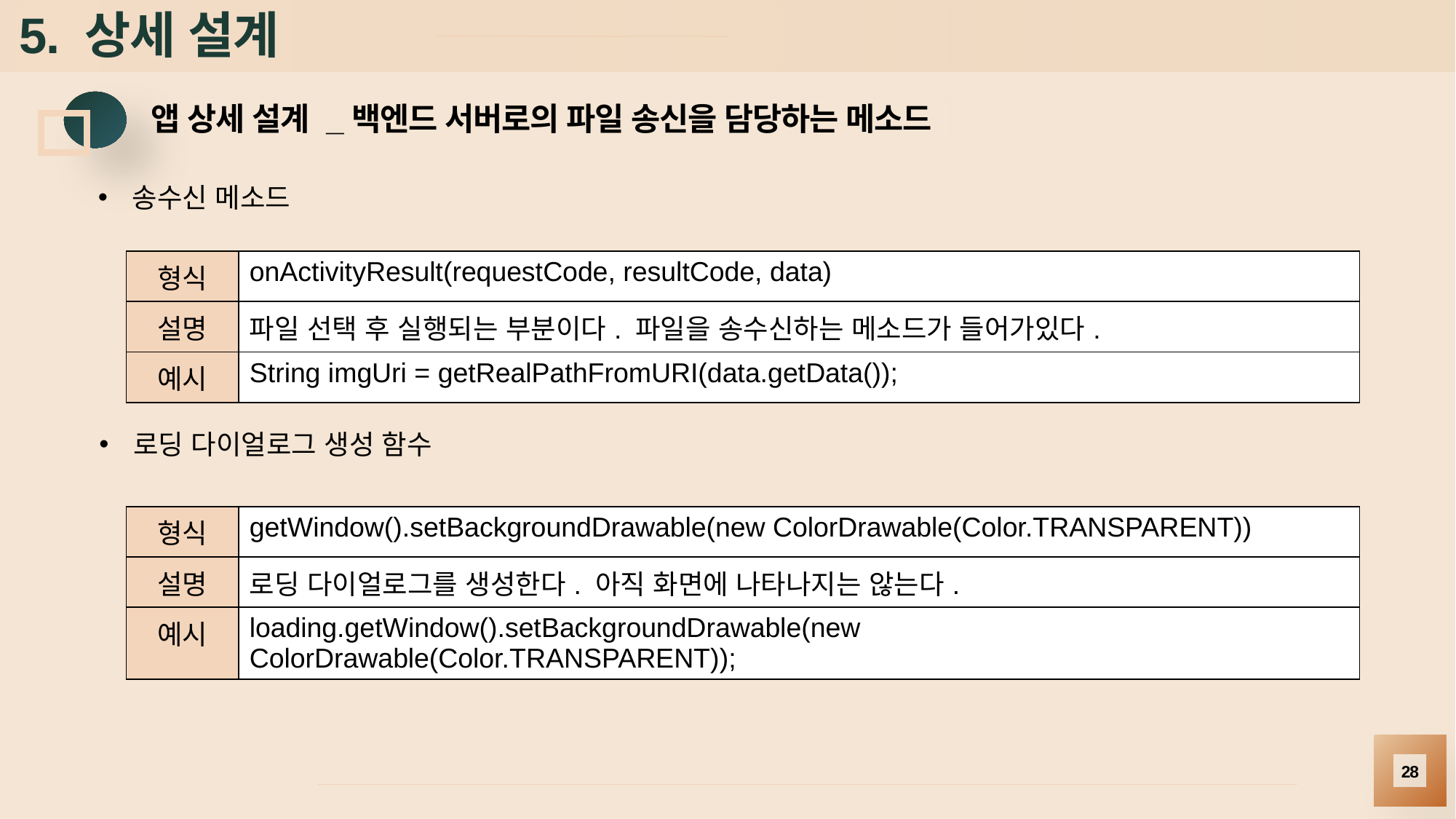

# 5. 상세 설계

앱 상세 설계 _백엔드 서버로의 파일 송신을 담당하는 메소드

송수신 메소드
| 형식 | onActivityResult(requestCode, resultCode, data) |
| --- | --- |
| 설명 | 파일 선택 후 실행되는 부분이다. 파일을 송수신하는 메소드가 들어가있다. |
| 예시 | String imgUri = getRealPathFromURI(data.getData()); |
로딩 다이얼로그 생성 함수
| 형식 | getWindow().setBackgroundDrawable(new ColorDrawable(Color.TRANSPARENT)) |
| --- | --- |
| 설명 | 로딩 다이얼로그를 생성한다. 아직 화면에 나타나지는 않는다. |
| 예시 | loading.getWindow().setBackgroundDrawable(new ColorDrawable(Color.TRANSPARENT)); |
28